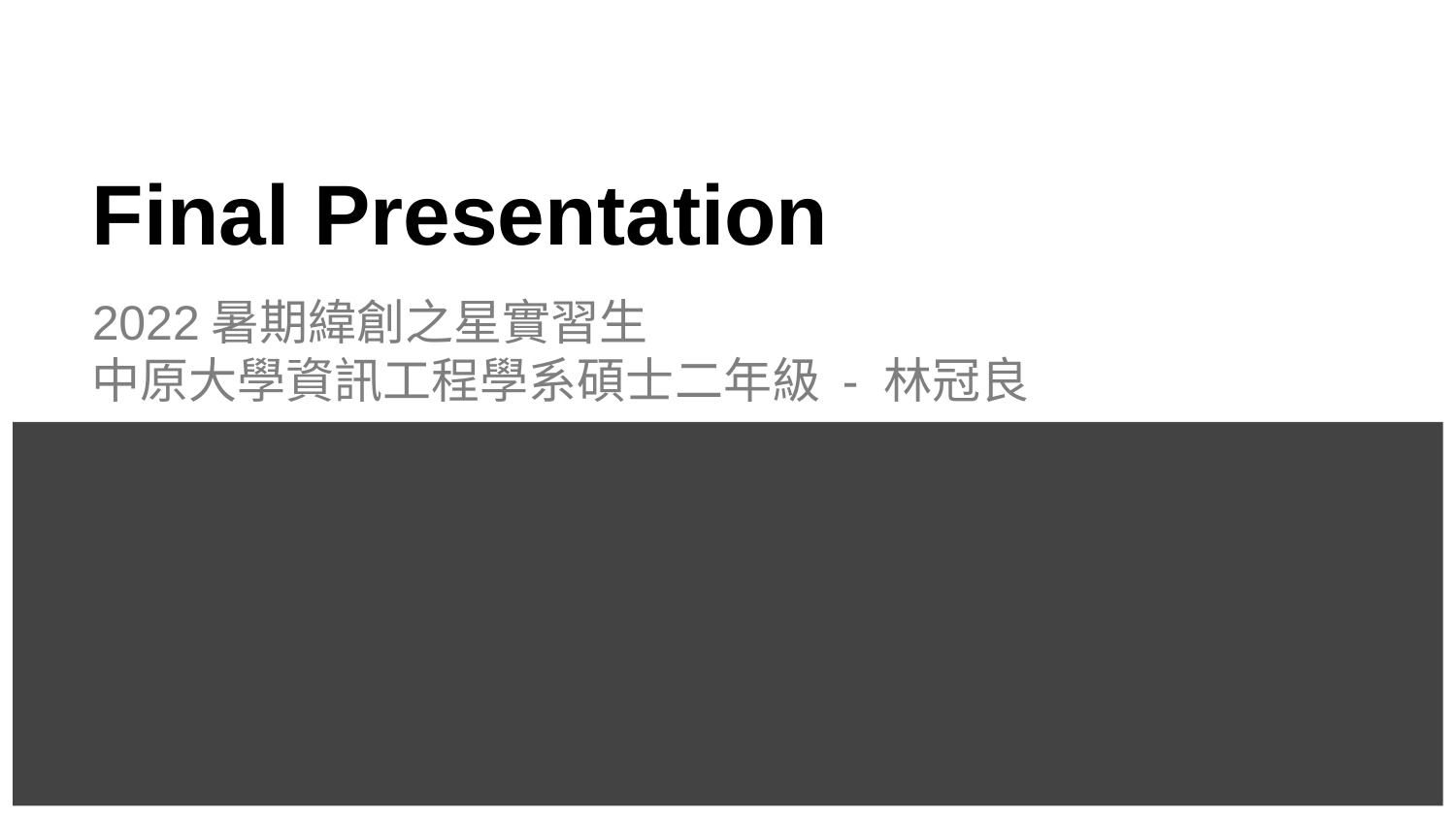

# Final Presentation
2022暑期緯創之星實習生
中原大學資訊工程學系碩士二年級 - 林冠良